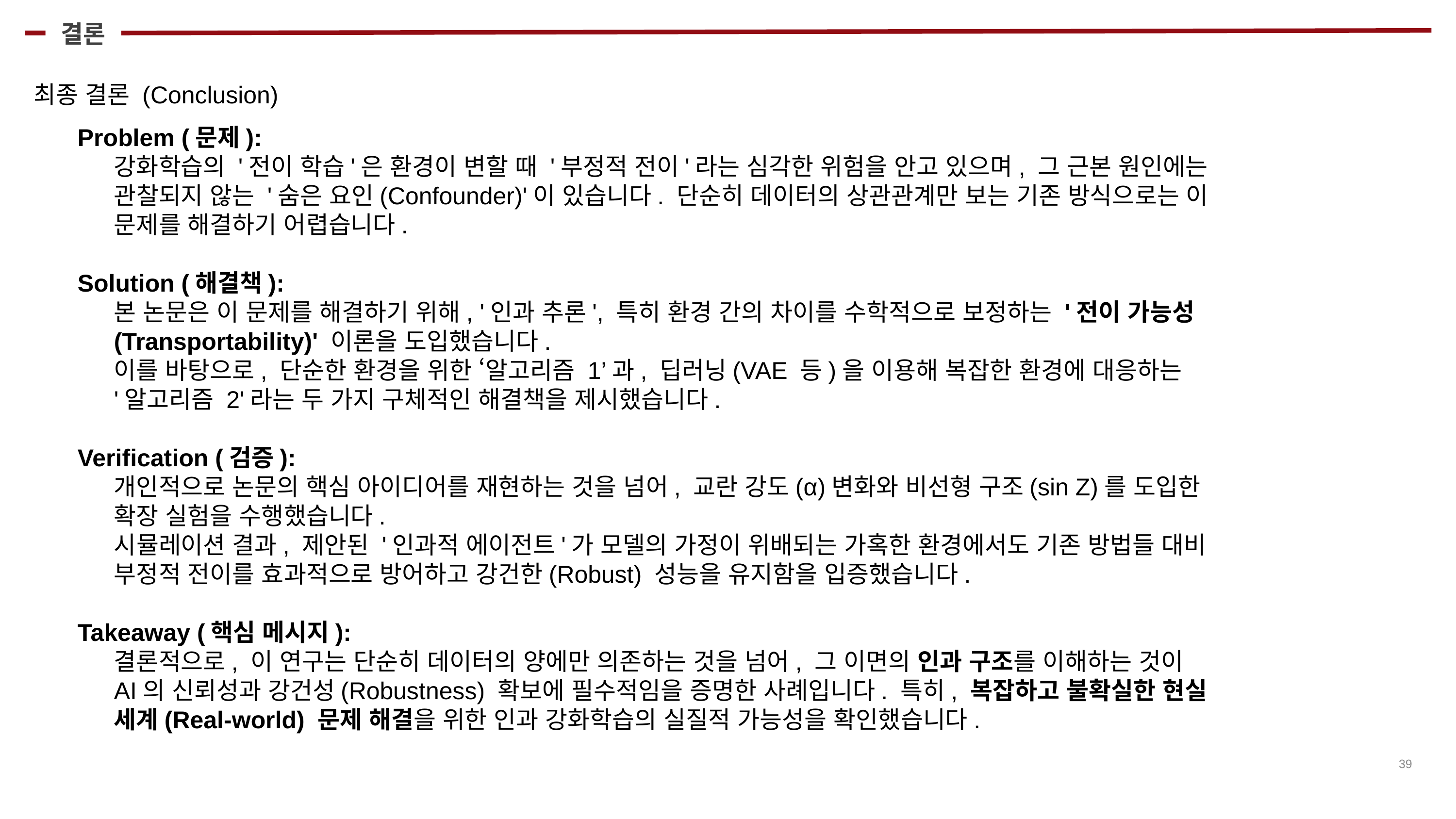

결론
최종 결론 (Conclusion)
Problem (문제):
강화학습의 '전이 학습'은 환경이 변할 때 '부정적 전이'라는 심각한 위험을 안고 있으며, 그 근본 원인에는 관찰되지 않는 '숨은 요인(Confounder)'이 있습니다. 단순히 데이터의 상관관계만 보는 기존 방식으로는 이 문제를 해결하기 어렵습니다.

Solution (해결책):
본 논문은 이 문제를 해결하기 위해, '인과 추론', 특히 환경 간의 차이를 수학적으로 보정하는 '전이 가능성(Transportability)' 이론을 도입했습니다.
이를 바탕으로, 단순한 환경을 위한 ‘알고리즘 1’과, 딥러닝(VAE 등)을 이용해 복잡한 환경에 대응하는 '알고리즘 2'라는 두 가지 구체적인 해결책을 제시했습니다.

Verification (검증):
개인적으로 논문의 핵심 아이디어를 재현하는 것을 넘어, 교란 강도(α)변화와 비선형 구조(sin Z)를 도입한 확장 실험을 수행했습니다.
시뮬레이션 결과, 제안된 '인과적 에이전트'가 모델의 가정이 위배되는 가혹한 환경에서도 기존 방법들 대비 부정적 전이를 효과적으로 방어하고 강건한(Robust) 성능을 유지함을 입증했습니다.

Takeaway (핵심 메시지):
결론적으로, 이 연구는 단순히 데이터의 양에만 의존하는 것을 넘어, 그 이면의 인과 구조를 이해하는 것이 AI의 신뢰성과 강건성(Robustness) 확보에 필수적임을 증명한 사례입니다. 특히, 복잡하고 불확실한 현실 세계(Real-world) 문제 해결을 위한 인과 강화학습의 실질적 가능성을 확인했습니다.
39